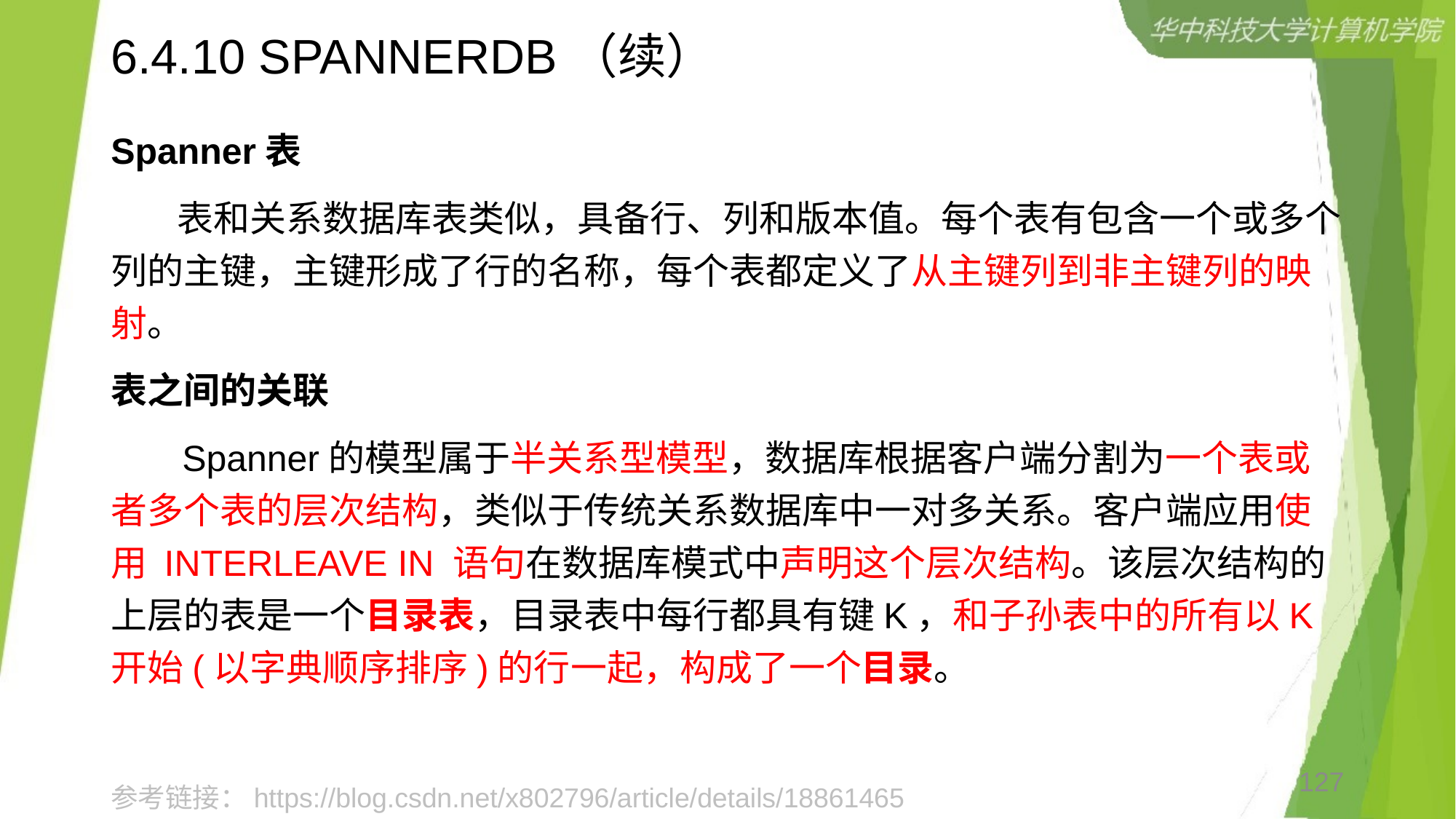

# 6.4.10 SPANNERDB（续）
Spanner表
       表和关系数据库表类似，具备行、列和版本值。每个表有包含一个或多个列的主键，主键形成了行的名称，每个表都定义了从主键列到非主键列的映射。
表之间的关联
       Spanner的模型属于半关系型模型，数据库根据客户端分割为一个表或者多个表的层次结构，类似于传统关系数据库中一对多关系。客户端应用使用 INTERLEAVE IN 语句在数据库模式中声明这个层次结构。该层次结构的上层的表是一个目录表，目录表中每行都具有键K，和子孙表中的所有以K开始(以字典顺序排序)的行一起，构成了一个目录。
127
参考链接：https://blog.csdn.net/x802796/article/details/18861465